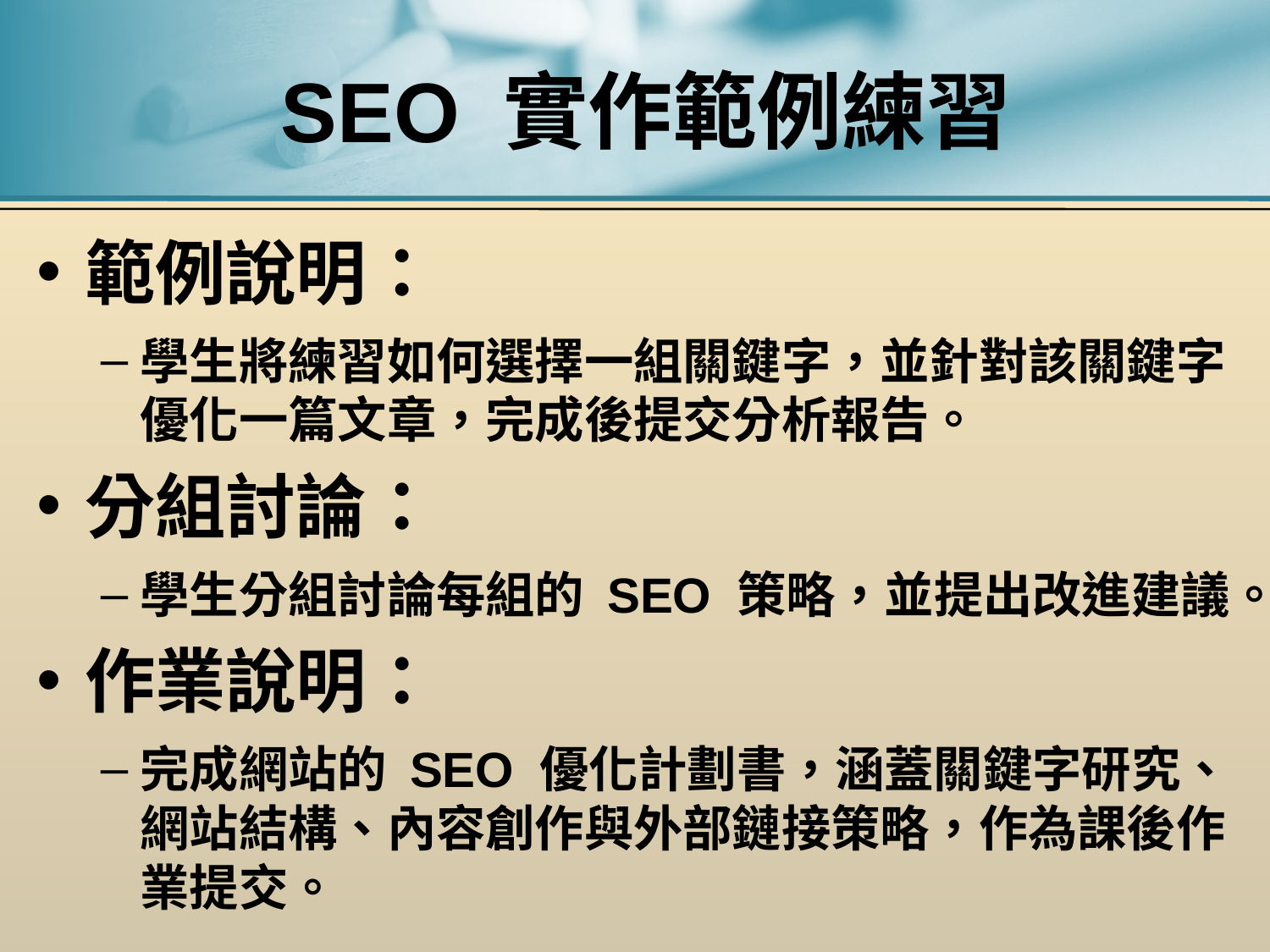

# SEO 實作範例練習
範例說明：
學生將練習如何選擇一組關鍵字，並針對該關鍵字優化一篇文章，完成後提交分析報告。
分組討論：
學生分組討論每組的 SEO 策略，並提出改進建議。
作業說明：
完成網站的 SEO 優化計劃書，涵蓋關鍵字研究、網站結構、內容創作與外部鏈接策略，作為課後作業提交。